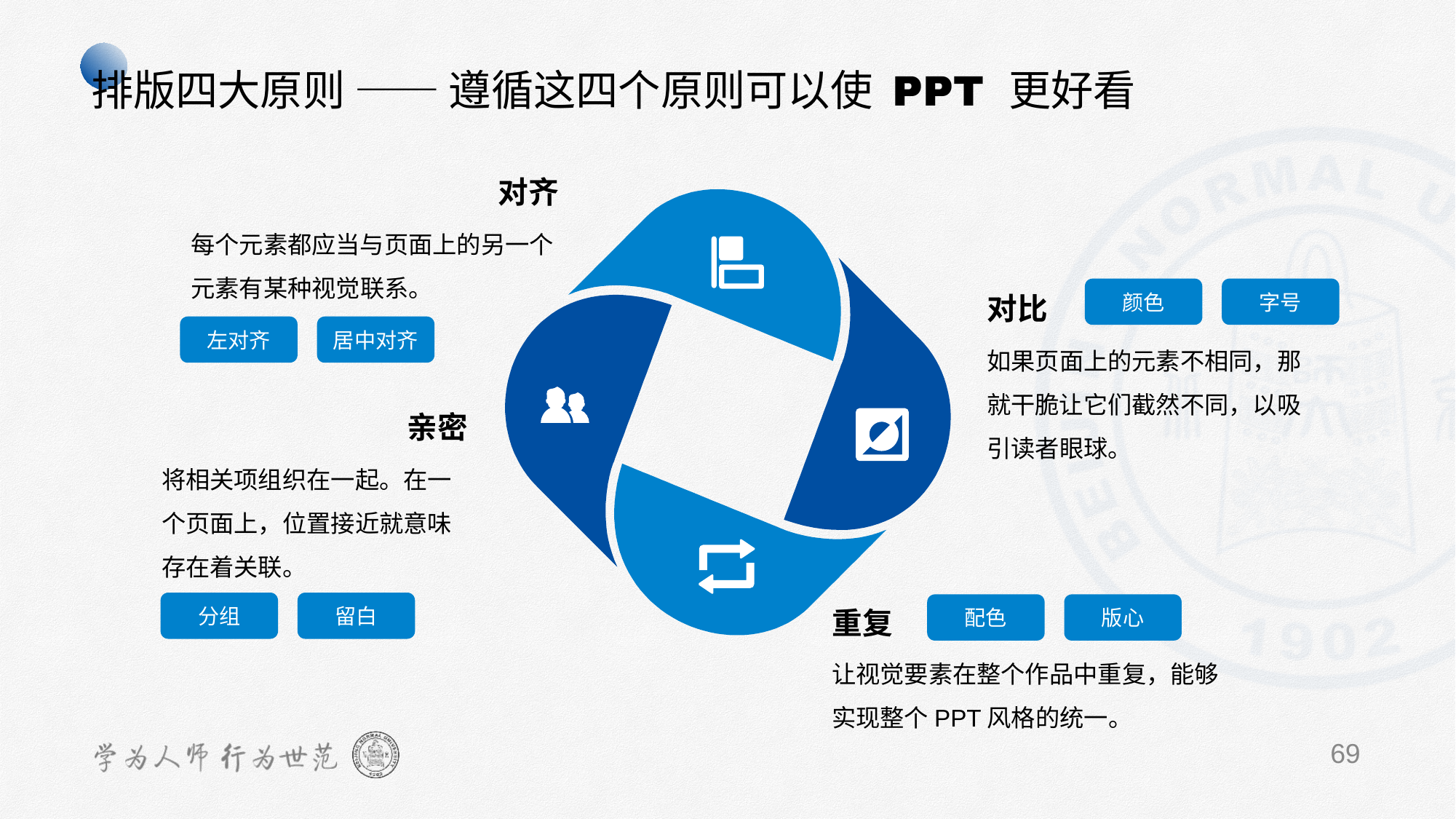

# 排版四大原则 —— 遵循这四个原则可以使 PPT 更好看
对齐
每个元素都应当与页面上的另一个元素有某种视觉联系。

颜色
字号
对比
左对齐
居中对齐
如果页面上的元素不相同，那就干脆让它们截然不同，以吸引读者眼球。
亲密
将相关项组织在一起。在一个页面上，位置接近就意味存在着关联。
分组
留白
配色
版心
重复
让视觉要素在整个作品中重复，能够实现整个PPT风格的统一。